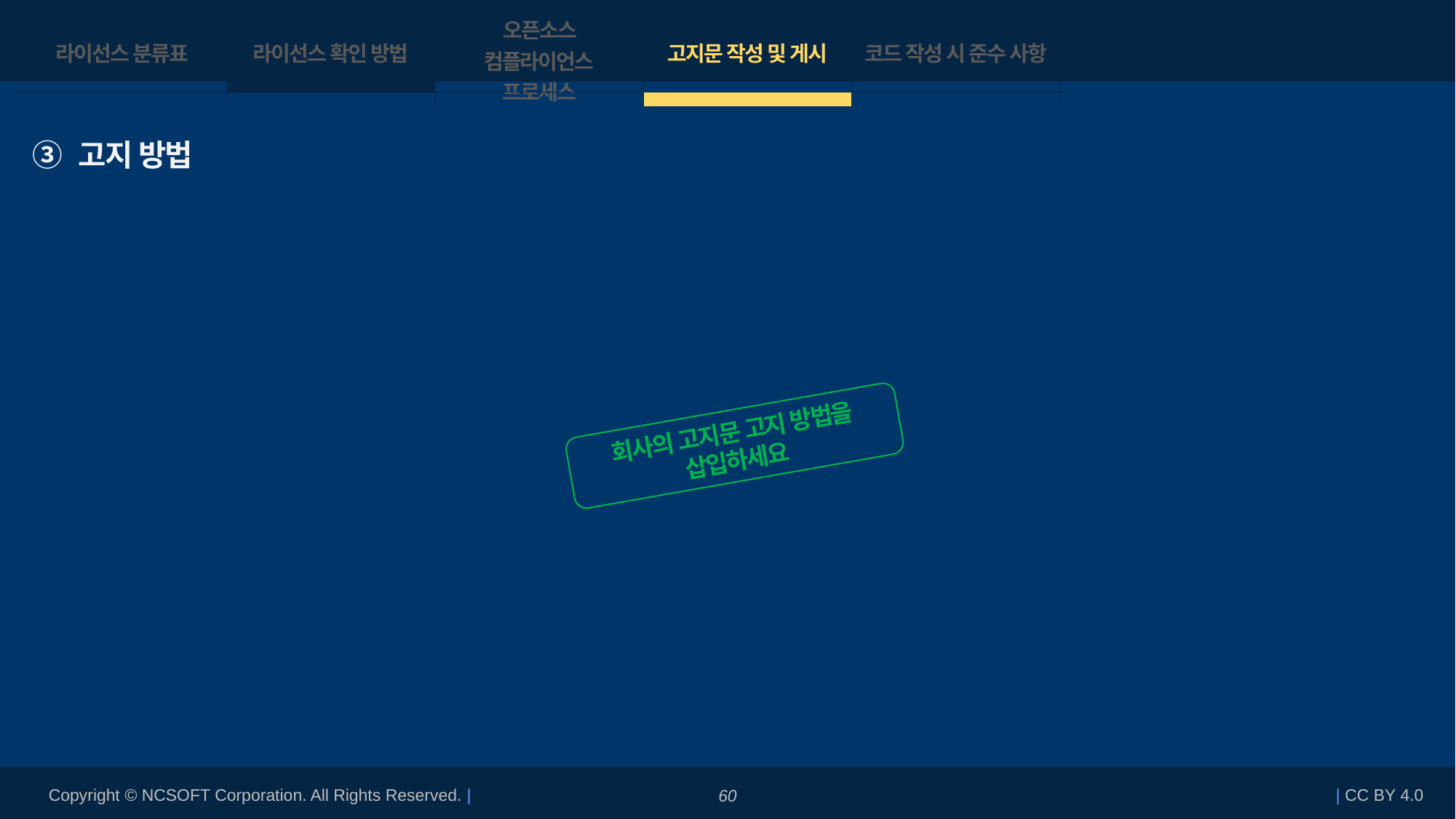

| 라이선스 분류표 | 라이선스 확인 방법 | 오픈소스 컴플라이언스 프로세스 | 고지문 작성 및 게시 | 코드 작성 시 준수 사항 |
| --- | --- | --- | --- | --- |
|  |  |  |  |  |
③ 고지 방법
회사의 고지문 고지 방법을
삽입하세요